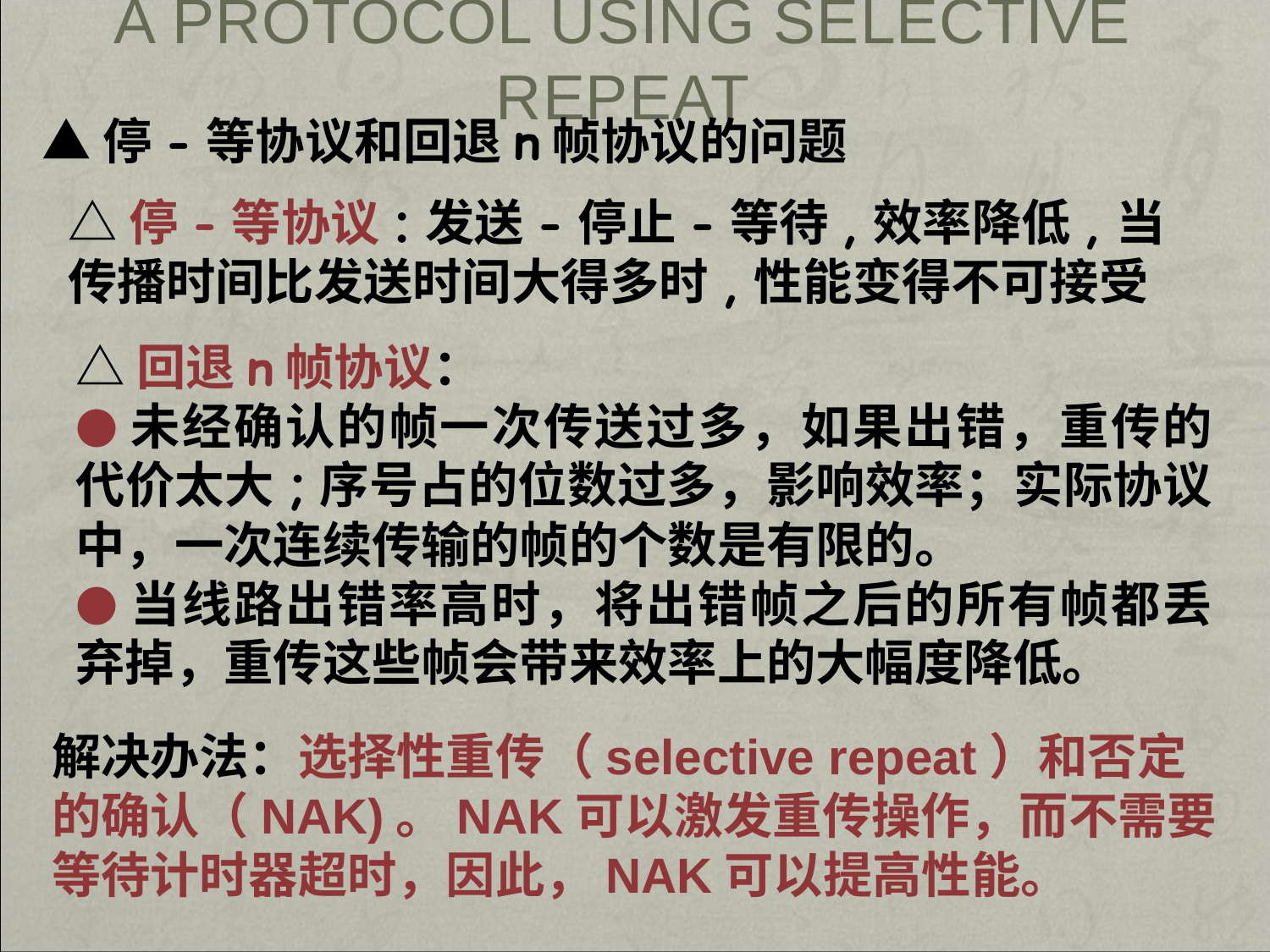

# A Protocol Using Selective Repeat
▲停-等协议和回退n帧协议的问题
△停-等协议:发送-停止-等待,效率降低,当传播时间比发送时间大得多时,性能变得不可接受
△回退n帧协议：
●未经确认的帧一次传送过多，如果出错，重传的代价太大;序号占的位数过多，影响效率；实际协议中，一次连续传输的帧的个数是有限的。
●当线路出错率高时，将出错帧之后的所有帧都丢弃掉，重传这些帧会带来效率上的大幅度降低。

解决办法：选择性重传（selective repeat）和否定的确认（NAK)。NAK可以激发重传操作，而不需要等待计时器超时，因此，NAK可以提高性能。